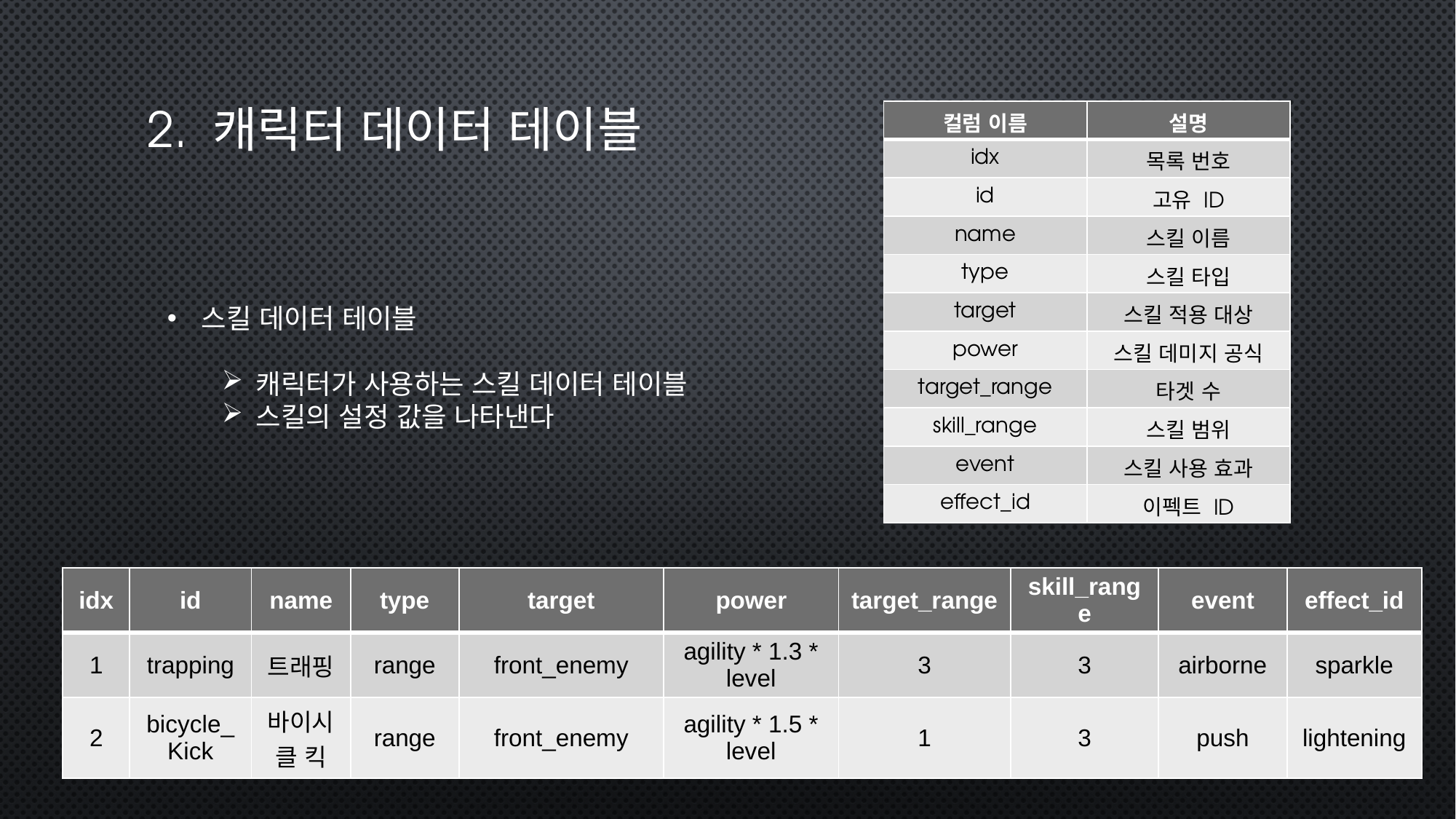

# 2. 캐릭터 데이터 테이블
| 컬럼 이름 | 설명 |
| --- | --- |
| idx | 목록 번호 |
| id | 고유 ID |
| name | 스킬 이름 |
| type | 스킬 타입 |
| target | 스킬 적용 대상 |
| power | 스킬 데미지 공식 |
| target\_range | 타겟 수 |
| skill\_range | 스킬 범위 |
| event | 스킬 사용 효과 |
| effect\_id | 이펙트 ID |
스킬 데이터 테이블

캐릭터가 사용하는 스킬 데이터 테이블
스킬의 설정 값을 나타낸다
| idx | id | name | type | target | power | target\_range | skill\_range | event | effect\_id |
| --- | --- | --- | --- | --- | --- | --- | --- | --- | --- |
| 1 | trapping | 트래핑 | range | front\_enemy | agility \* 1.3 \* level | 3 | 3 | airborne | sparkle |
| 2 | bicycle\_Kick | 바이시클 킥 | range | front\_enemy | agility \* 1.5 \* level | 1 | 3 | push | lightening |